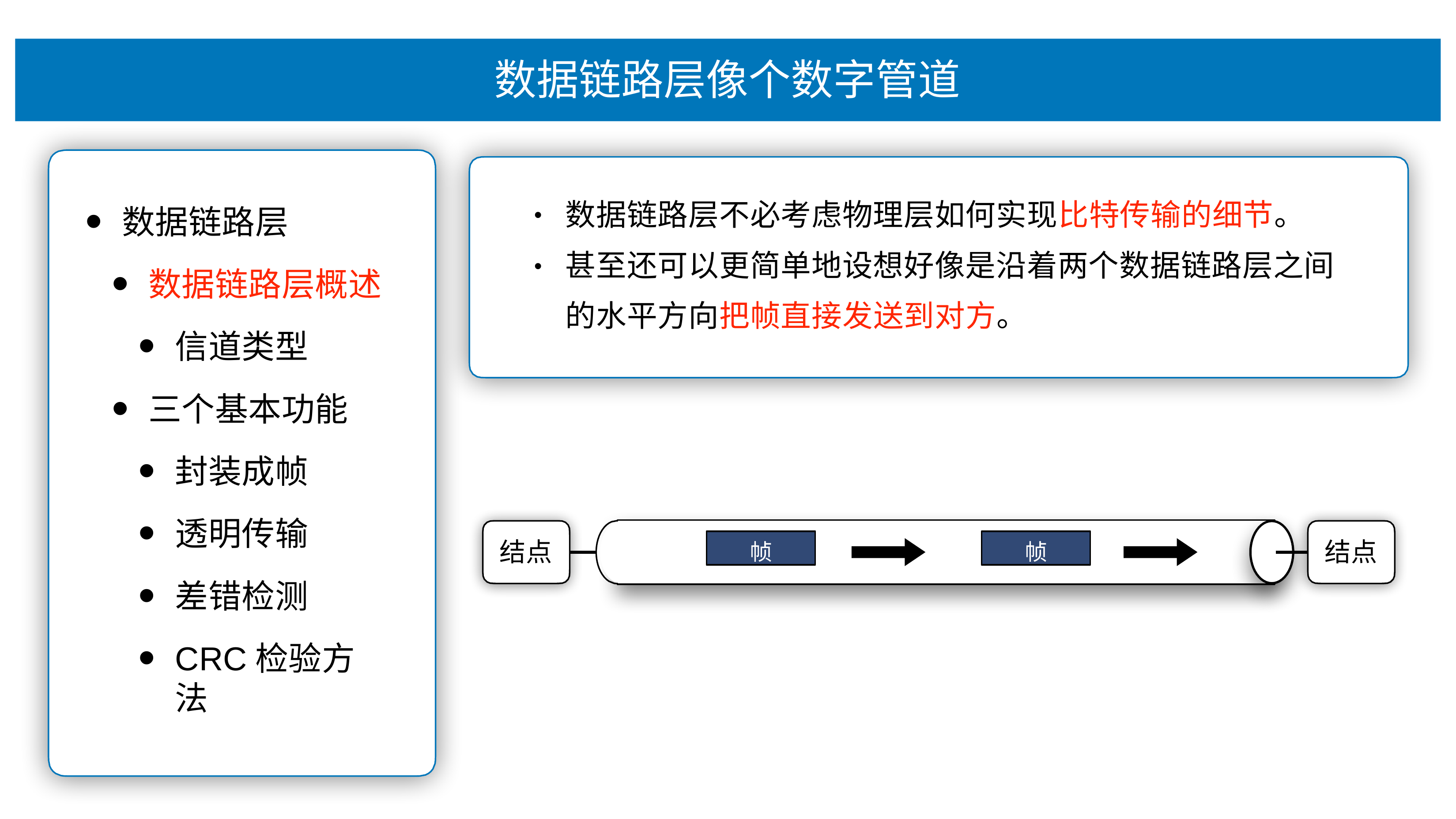

# 数据链路层像个数字管道

数据链路层不必考虑物理层如何实现⽐特传输的细节。 甚⾄还可以更简单地设想好像是沿着两个数据链路层之间 的⽔平⽅向把帧直接发送到对⽅。
数据链路层
数据链路层概述
信道类型
三个基本功能
封装成帧
透明传输
差错检测
CRC检验⽅法
•
•

帧
帧
结点
结点